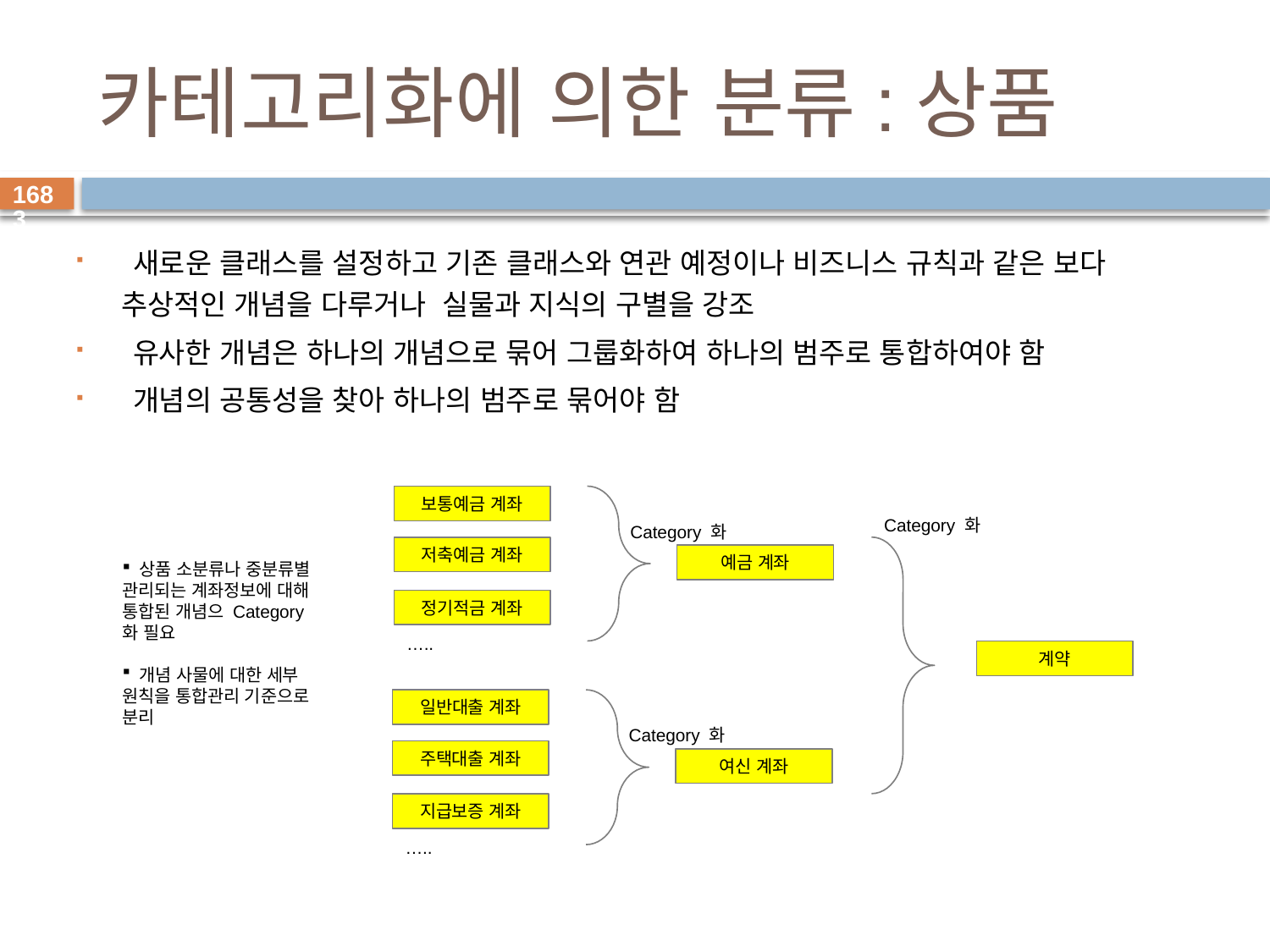

# 카테고리화에 의한 분류:상품
1683
 새로운 클래스를 설정하고 기존 클래스와 연관 예정이나 비즈니스 규칙과 같은 보다 추상적인 개념을 다루거나  실물과 지식의 구별을 강조
 유사한 개념은 하나의 개념으로 묶어 그룹화하여 하나의 범주로 통합하여야 함
 개념의 공통성을 찾아 하나의 범주로 묶어야 함
보통예금 계좌

Category 화
저축예금 계좌
예금 계좌
정기적금 계좌
…..
Category 화

 상품 소분류나 중분류별 관리되는 계좌정보에 대해 통합된 개념으 Category 화 필요

 개념 사물에 대한 세부 원칙을 통합관리 기준으로 분리
계약
일반대출 계좌

Category 화
주택대출 계좌
여신 계좌
지급보증 계좌
…..